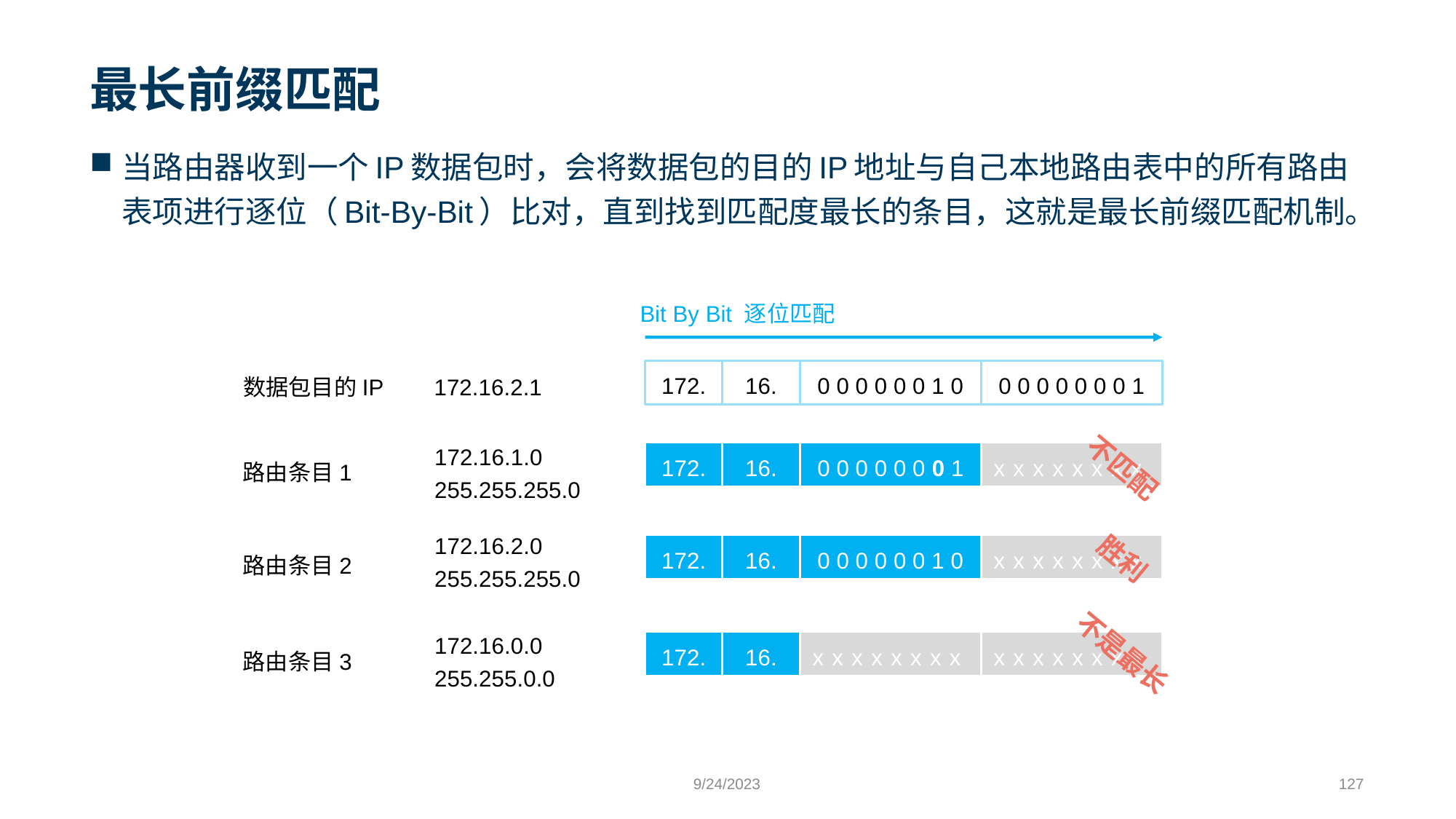

# 最长前缀匹配
当路由器收到一个IP数据包时，会将数据包的目的IP地址与自己本地路由表中的所有路由表项进行逐位（Bit-By-Bit）比对，直到找到匹配度最长的条目，这就是最长前缀匹配机制。

Bit By Bit 逐位匹配

172.
16.
0 0 0 0 0 0 1 0
0 0 0 0 0 0 0 1
数据包目的IP        172.16.2.1
172.16.1.0
255.255.255.0
不匹配

172.
16.
0 0 0 0 0 0 0 1
x x x x x x x x
路由条目1
172.16.2.0
255.255.255.0
胜利
172.
16.
0 0 0 0 0 0 1 0
x x x x x x x x
路由条目2
172.16.0.0
255.255.0.0
不是最长
172.
16.
x x x x x x x x
x x x x x x x x
路由条目3

9/24/2023
127